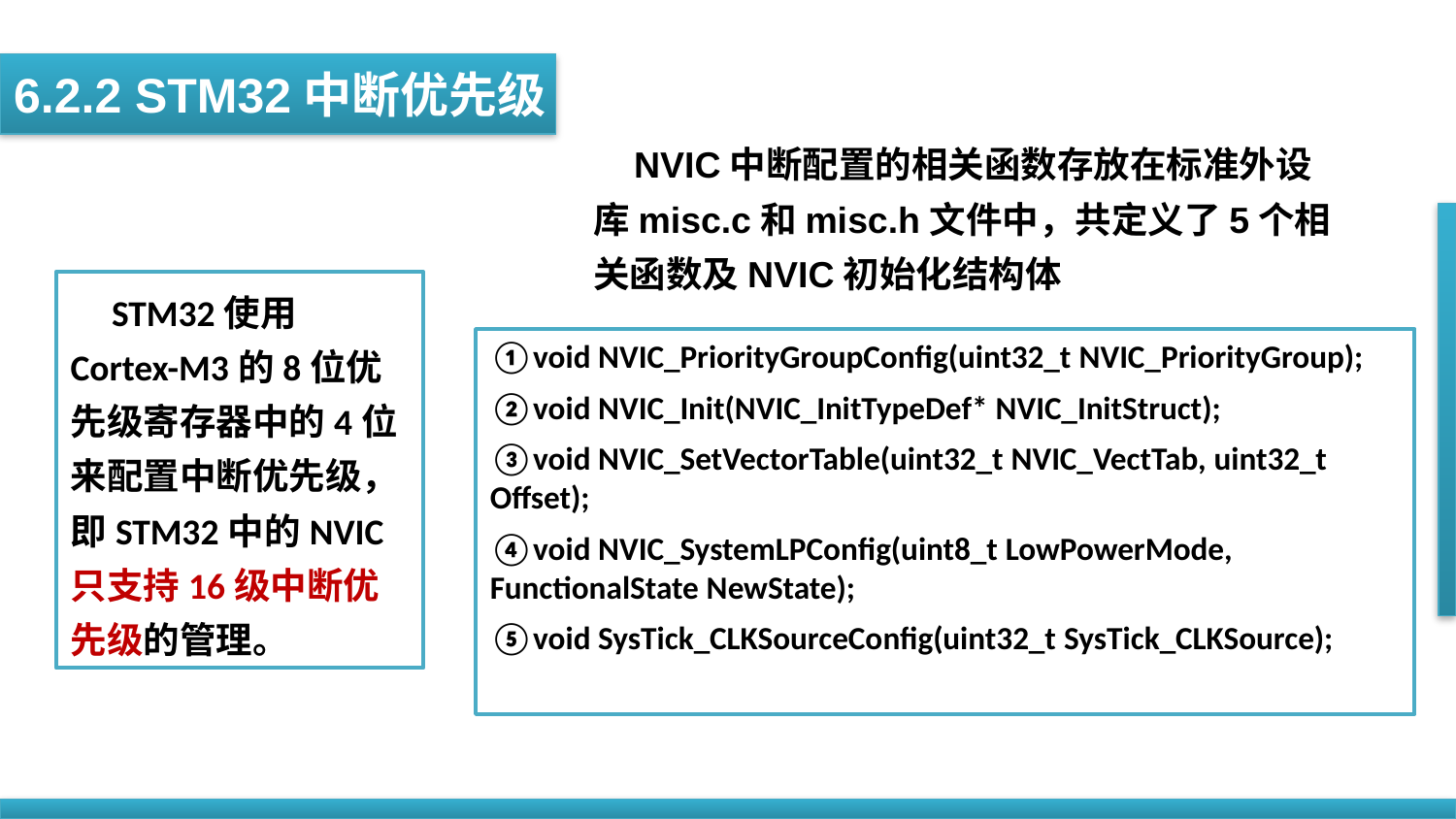

6.2.2 STM32中断优先级
    NVIC中断配置的相关函数存放在标准外设库misc.c和misc.h文件中，共定义了5个相关函数及NVIC初始化结构体
     STM32使用Cortex-M3的8位优先级寄存器中的4位来配置中断优先级，即STM32中的NVIC只支持16级中断优先级的管理。
①void NVIC_PriorityGroupConfig(uint32_t NVIC_PriorityGroup);
②void NVIC_Init(NVIC_InitTypeDef* NVIC_InitStruct);
③void NVIC_SetVectorTable(uint32_t NVIC_VectTab, uint32_t Offset);
④void NVIC_SystemLPConfig(uint8_t LowPowerMode, FunctionalState NewState);
⑤void SysTick_CLKSourceConfig(uint32_t SysTick_CLKSource);